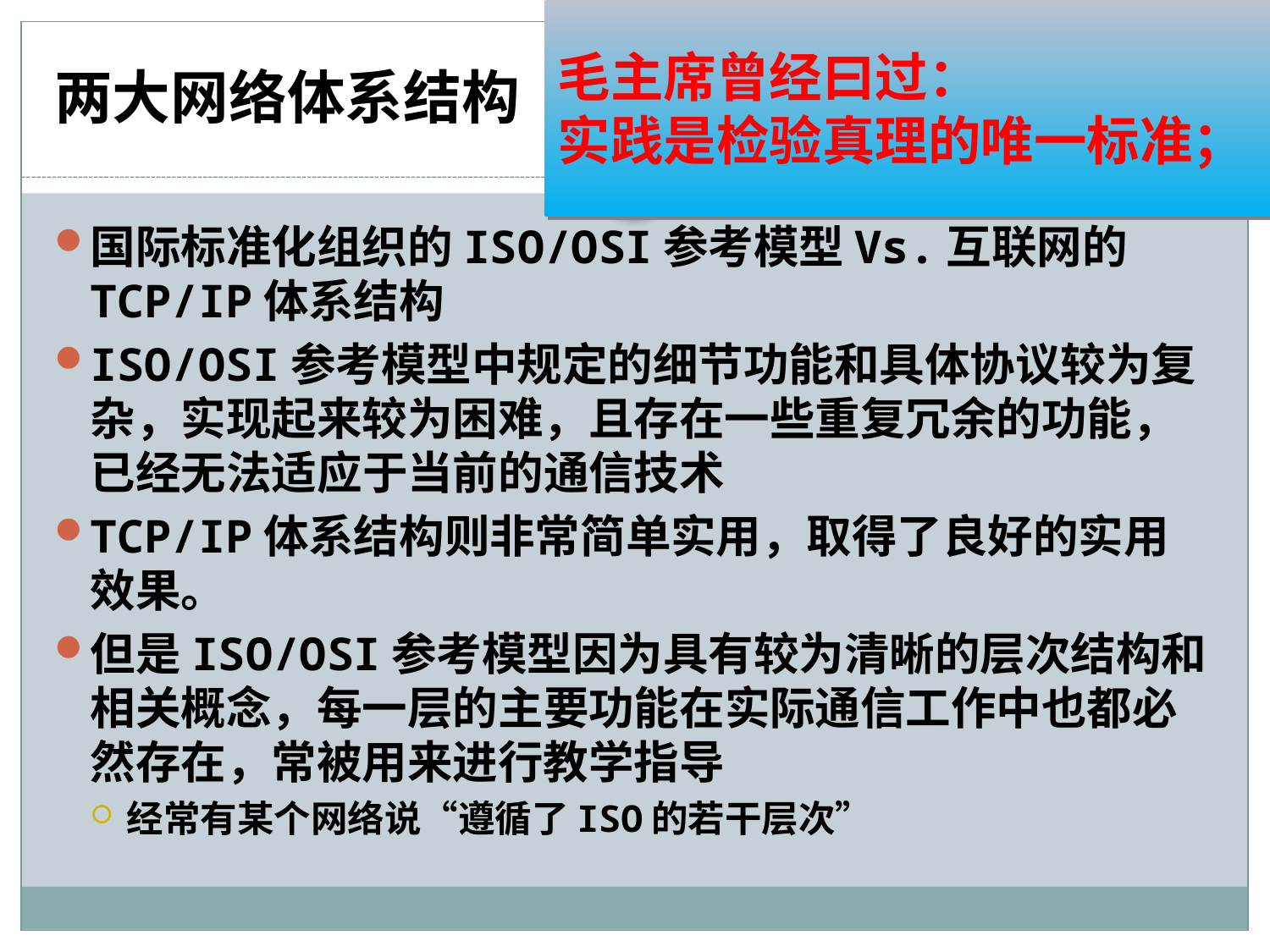

毛主席曾经曰过：
实践是检验真理的唯一标准；
# 两大网络体系结构
国际标准化组织的ISO/OSI参考模型Vs.互联网的TCP/IP体系结构
ISO/OSI参考模型中规定的细节功能和具体协议较为复杂，实现起来较为困难，且存在一些重复冗余的功能，已经无法适应于当前的通信技术
TCP/IP体系结构则非常简单实用，取得了良好的实用效果。
但是ISO/OSI参考模型因为具有较为清晰的层次结构和相关概念，每一层的主要功能在实际通信工作中也都必然存在，常被用来进行教学指导
经常有某个网络说“遵循了ISO的若干层次”